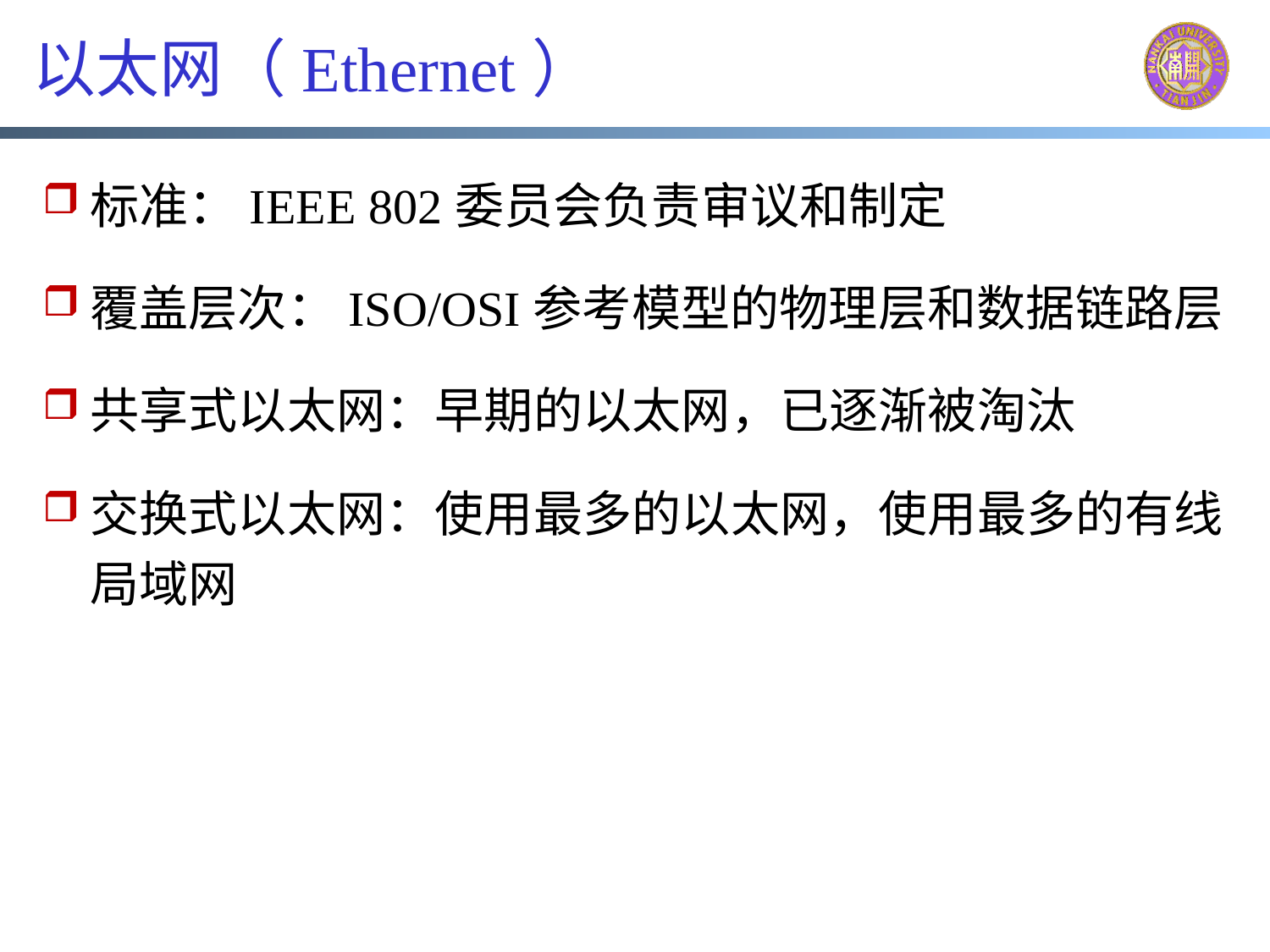

# 以太网（Ethernet）
标准：IEEE 802委员会负责审议和制定
覆盖层次：ISO/OSI参考模型的物理层和数据链路层
共享式以太网：早期的以太网，已逐渐被淘汰
交换式以太网：使用最多的以太网，使用最多的有线局域网